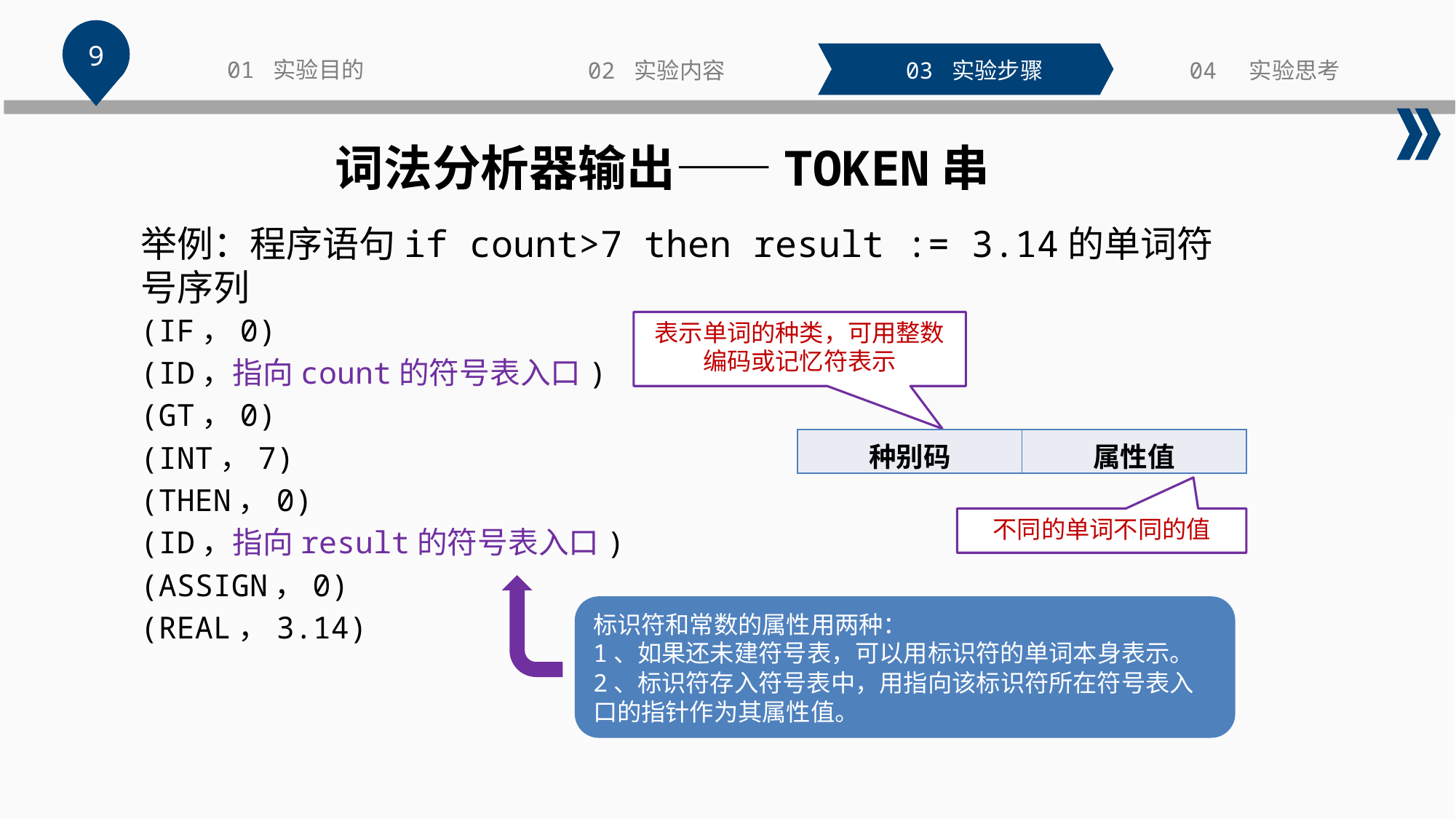

9

01 实验目的
02 实验内容
03 实验步骤
04  实验思考

词法分析器输出——TOKEN串
举例：程序语句if count>7 then result := 3.14的单词符号序列
(IF，0)
(ID，指向count的符号表入口)
(GT，0)
(INT，7)
(THEN，0)
(ID，指向result的符号表入口)
(ASSIGN，0)
(REAL，3.14)
表示单词的种类，可用整数编码或记忆符表示
| 种别码 | 属性值 |
| --- | --- |
不同的单词不同的值

标识符和常数的属性用两种：
1、如果还未建符号表，可以用标识符的单词本身表示。
2、标识符存入符号表中，用指向该标识符所在符号表入口的指针作为其属性值。